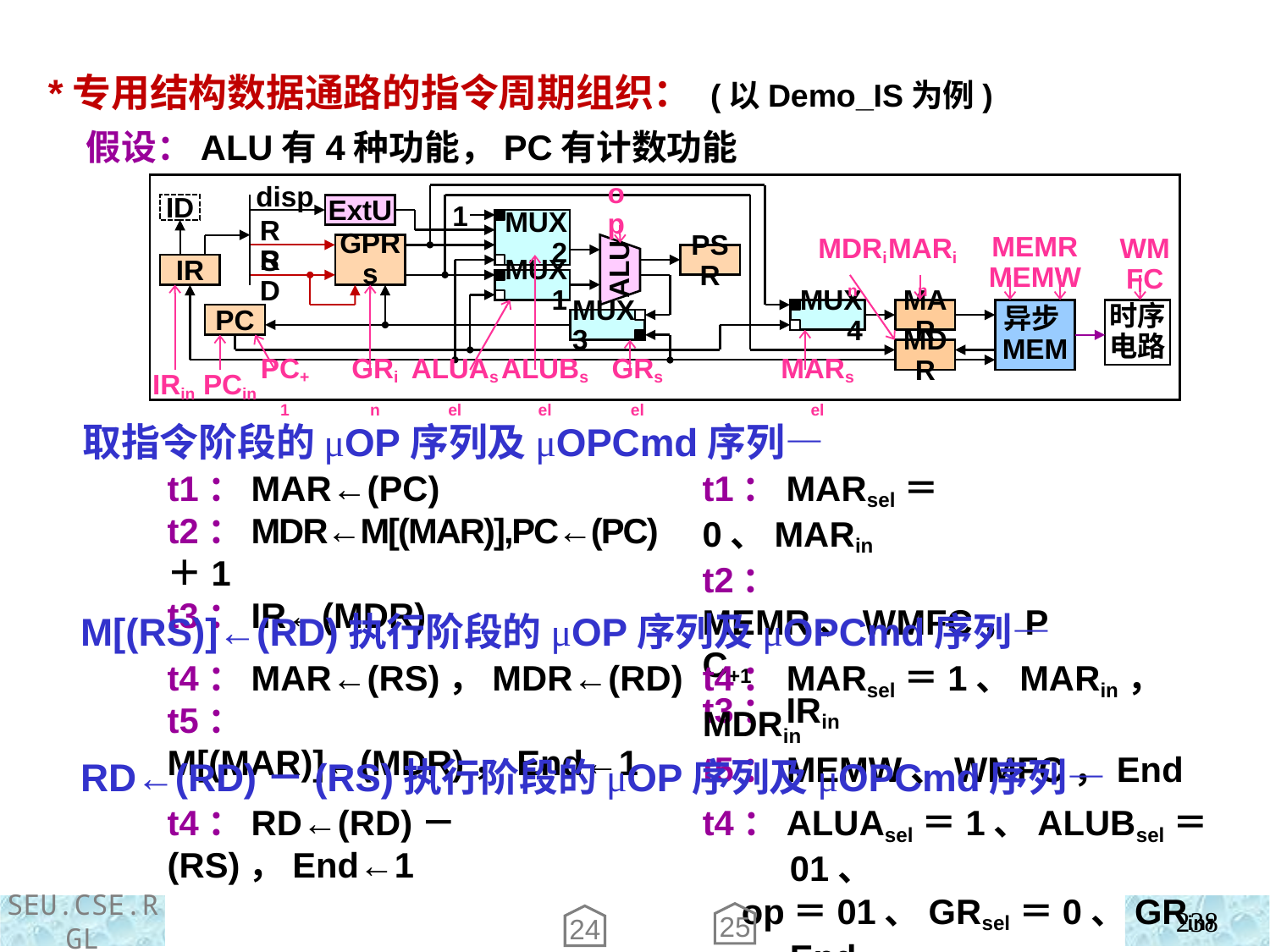

*专用结构数据通路的指令周期组织： (以Demo_IS为例)
     假设：ALU有4种功能，PC有计数功能

disp
ID
ExtU
op
1
MUX2

RS
GPRs
RD
PSR
MEMR MEMW
ALU
MDRin
MARin
WMFC
IR

MUX1

MUX4

MAR
异步MEM
时序电路
PC
MUX3

MDR
IRin
PCin
PC+1
GRin
ALUAsel
ALUBsel
GRsel
MARsel
    取指令阶段的μOP序列及μOPCmd序列—
t1：MAR←(PC)
t2：MDR←M[(MAR)],PC←(PC)＋1
t3：IR←(MDR)
t1：MARsel＝0、MARin
t2：MEMR、WMFC，PC+1
t3：IRin
    M[(RS)]←(RD)执行阶段的μOP序列及μOPCmd序列—
t4：MAR←(RS)，MDR←(RD)
t5：M[(MAR)]←(MDR)，End←1
t4：MARsel＝1、MARin，MDRin
t5：MEMW、WMFC，End
    RD←(RD)－(RS)执行阶段的μOP序列及μOPCmd序列—
t4：RD←(RD)－(RS)，End←1
t4：ALUAsel＝1、ALUBsel＝01、
    op＝01、GRsel＝0、GRin, End
238
25
24